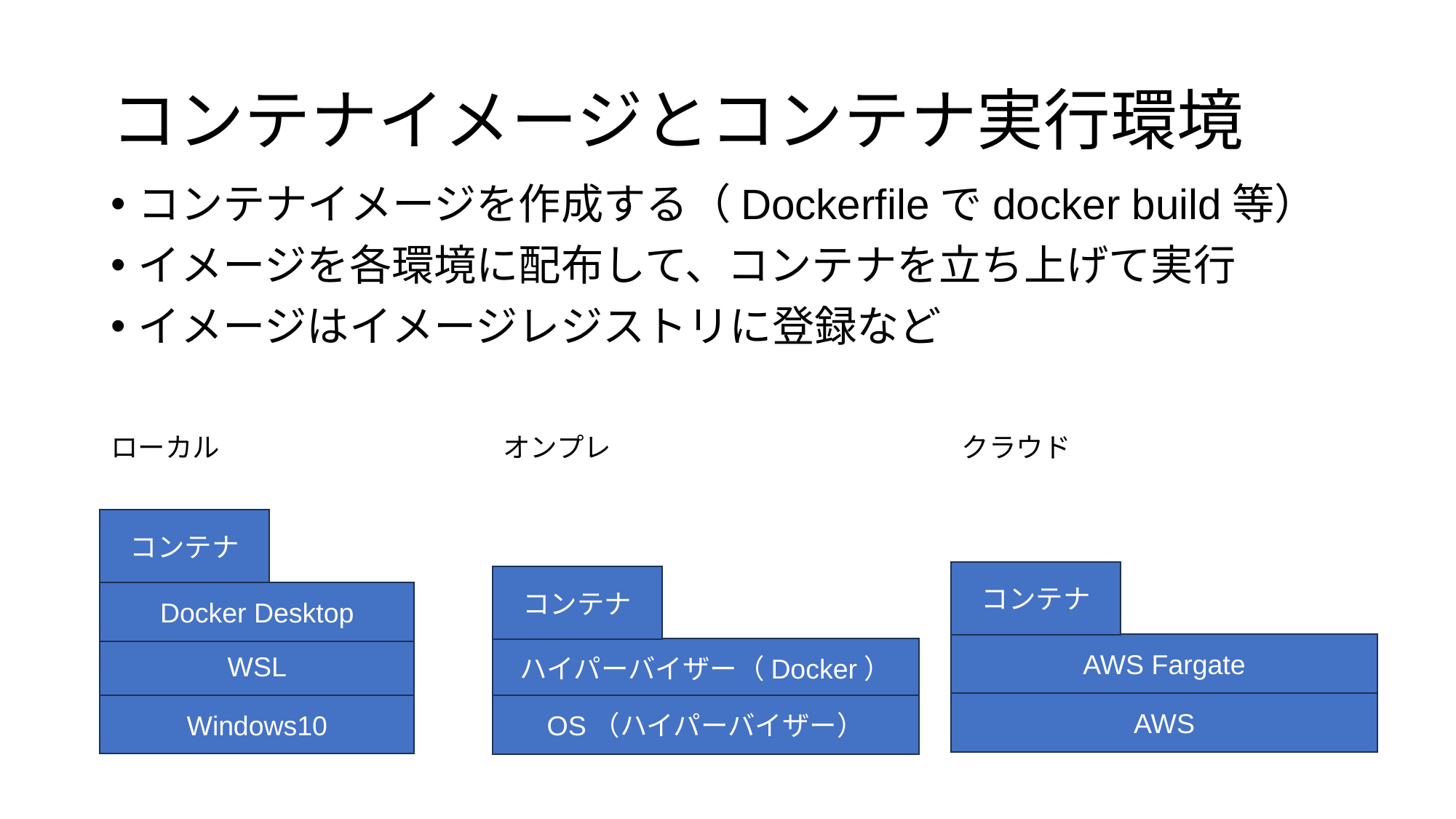

# コンテナイメージとコンテナ実行環境
コンテナイメージを作成する（Dockerfileでdocker build等）
イメージを各環境に配布して、コンテナを立ち上げて実行
イメージはイメージレジストリに登録など
ローカル
オンプレ
クラウド
コンテナ
コンテナ
コンテナ
Docker Desktop
AWS Fargate
WSL
ハイパーバイザー（Docker）
AWS
Windows10
OS（ハイパーバイザー）